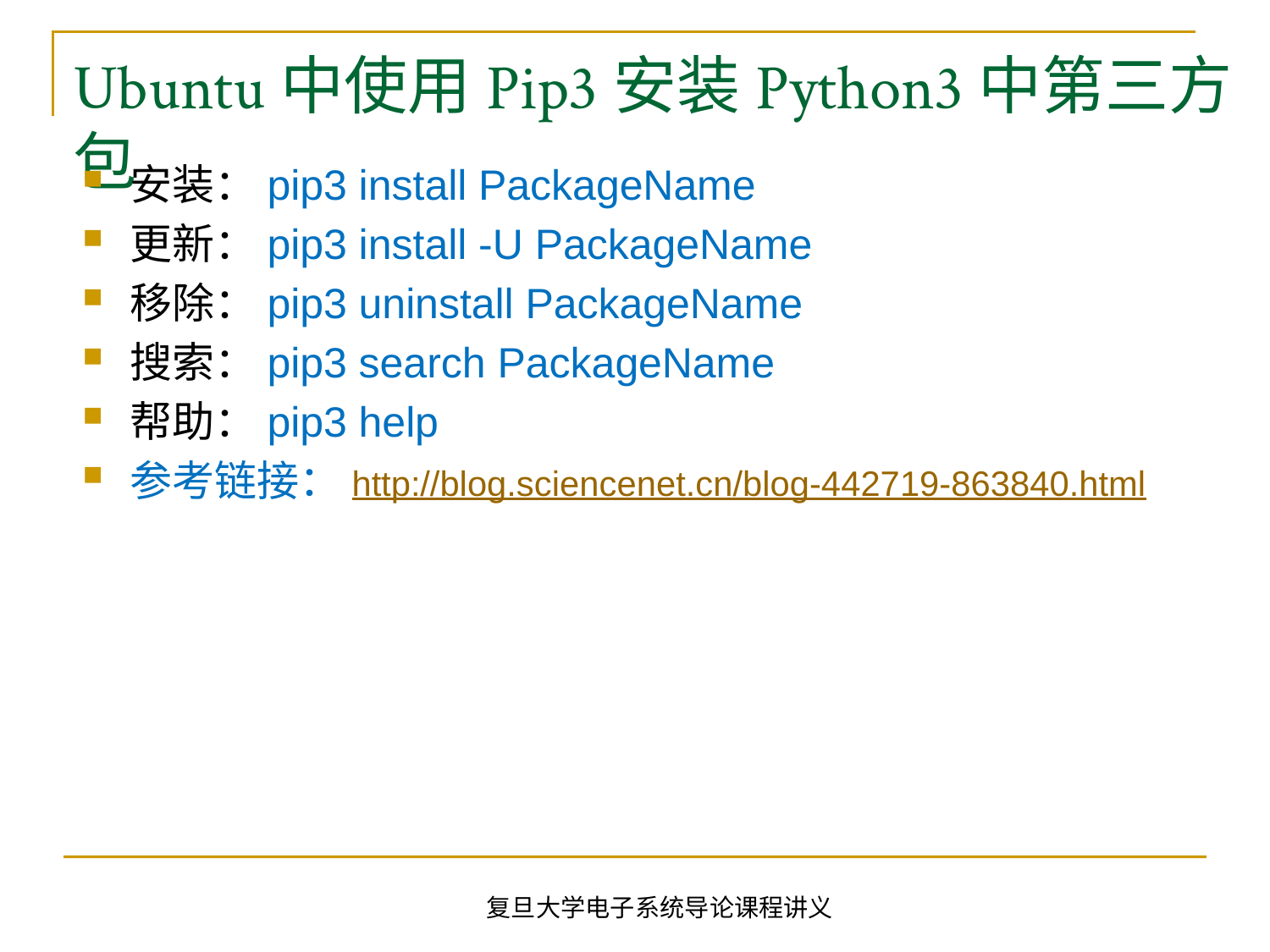

# Ubuntu中使用Pip3安装Python3中第三方包
安装：pip3 install PackageName
更新：pip3 install -U PackageName
移除：pip3 uninstall PackageName
搜索：pip3 search PackageName
帮助：pip3 help
参考链接：http://blog.sciencenet.cn/blog-442719-863840.html